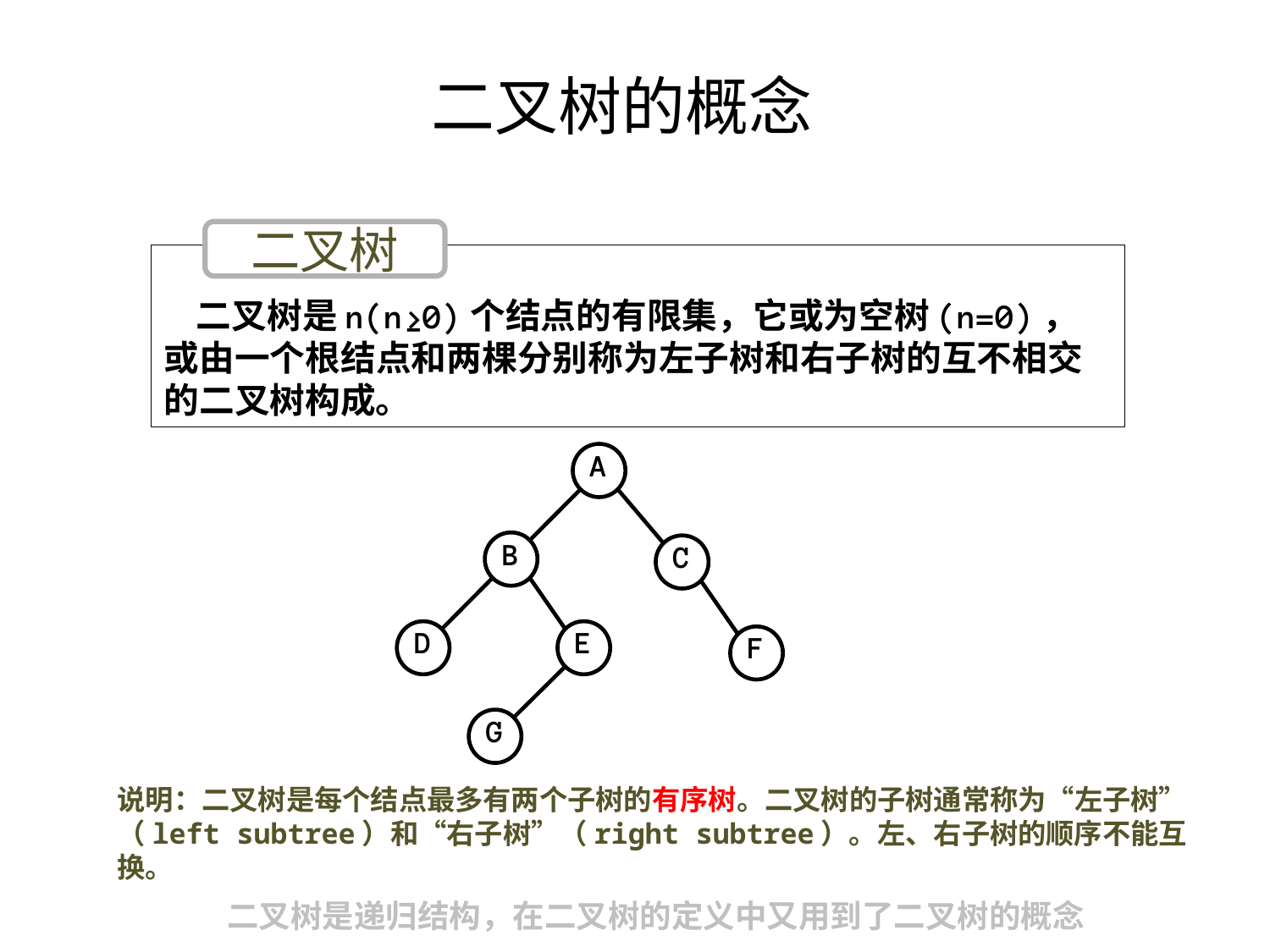

二叉树的概念
二叉树

   二叉树是n(n≥0)个结点的有限集，它或为空树(n=0)，
或由一个根结点和两棵分别称为左子树和右子树的互不相交的二叉树构成。
A
B
C
D
E
F
G
说明：二叉树是每个结点最多有两个子树的有序树。二叉树的子树通常称为“左子树”（left subtree）和“右子树”（right subtree）。左、右子树的顺序不能互换。
二叉树是递归结构，在二叉树的定义中又用到了二叉树的概念
49